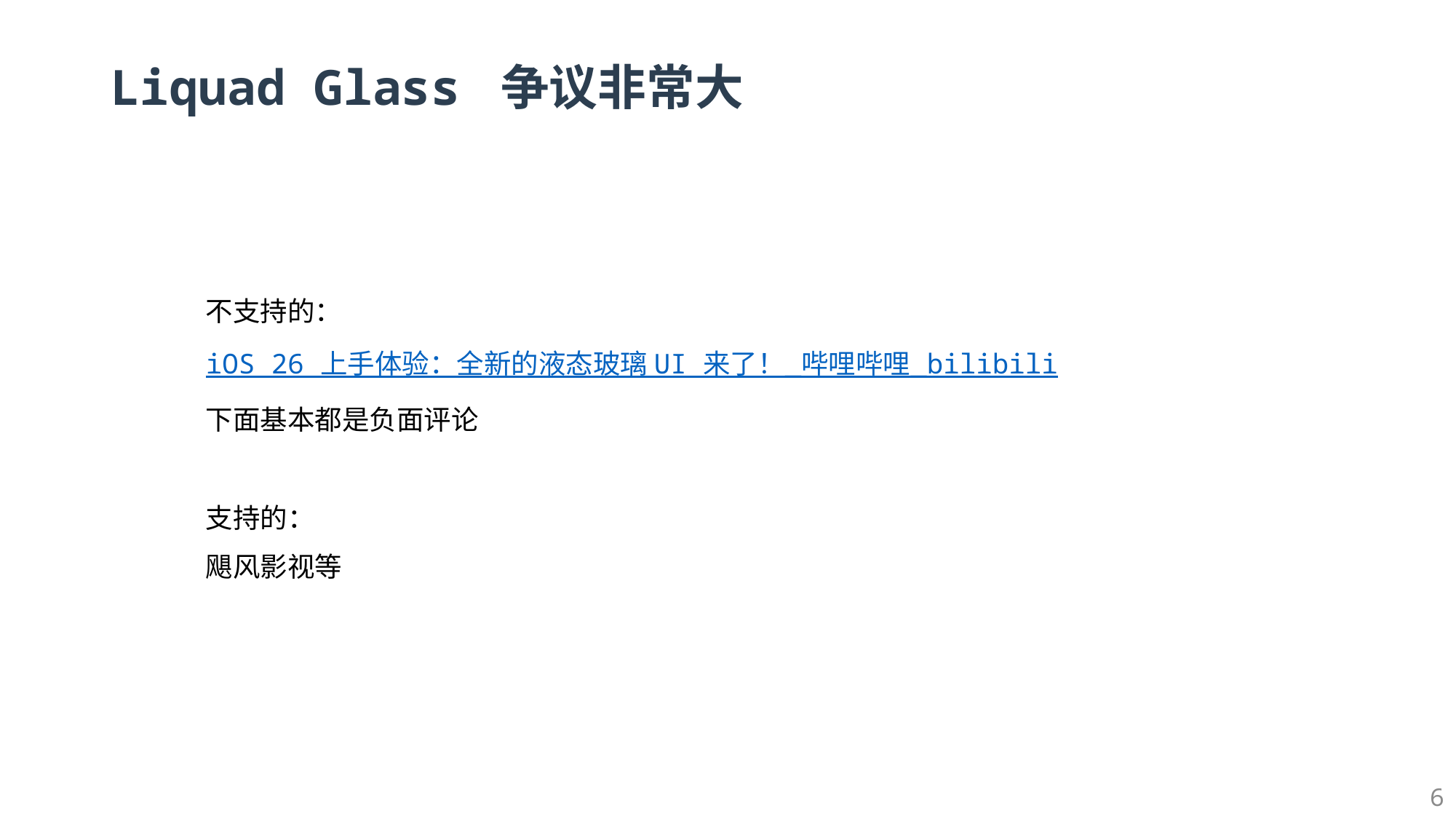

# Liquad Glass 争议非常大
不支持的：
iOS 26 上手体验：全新的液态玻璃 UI 来了！_哔哩哔哩_bilibili
下面基本都是负面评论

支持的：
飓风影视等
6